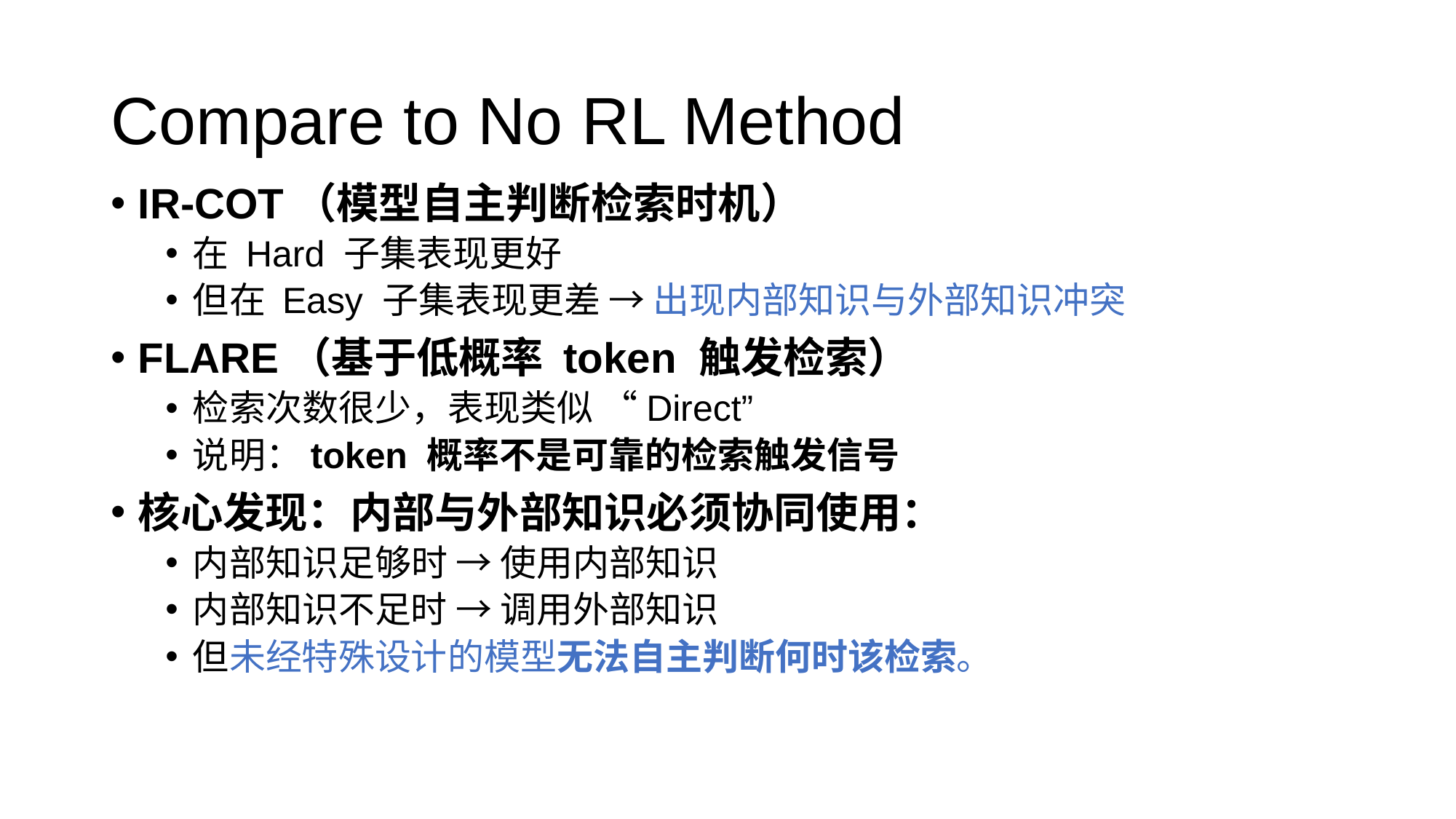

# Compare to No RL Method
IR-COT（模型自主判断检索时机）
在 Hard 子集表现更好
但在 Easy 子集表现更差 → 出现内部知识与外部知识冲突
FLARE（基于低概率 token 触发检索）
检索次数很少，表现类似 “Direct”
说明：token 概率不是可靠的检索触发信号
核心发现：内部与外部知识必须协同使用：
内部知识足够时 → 使用内部知识
内部知识不足时 → 调用外部知识
但未经特殊设计的模型无法自主判断何时该检索。